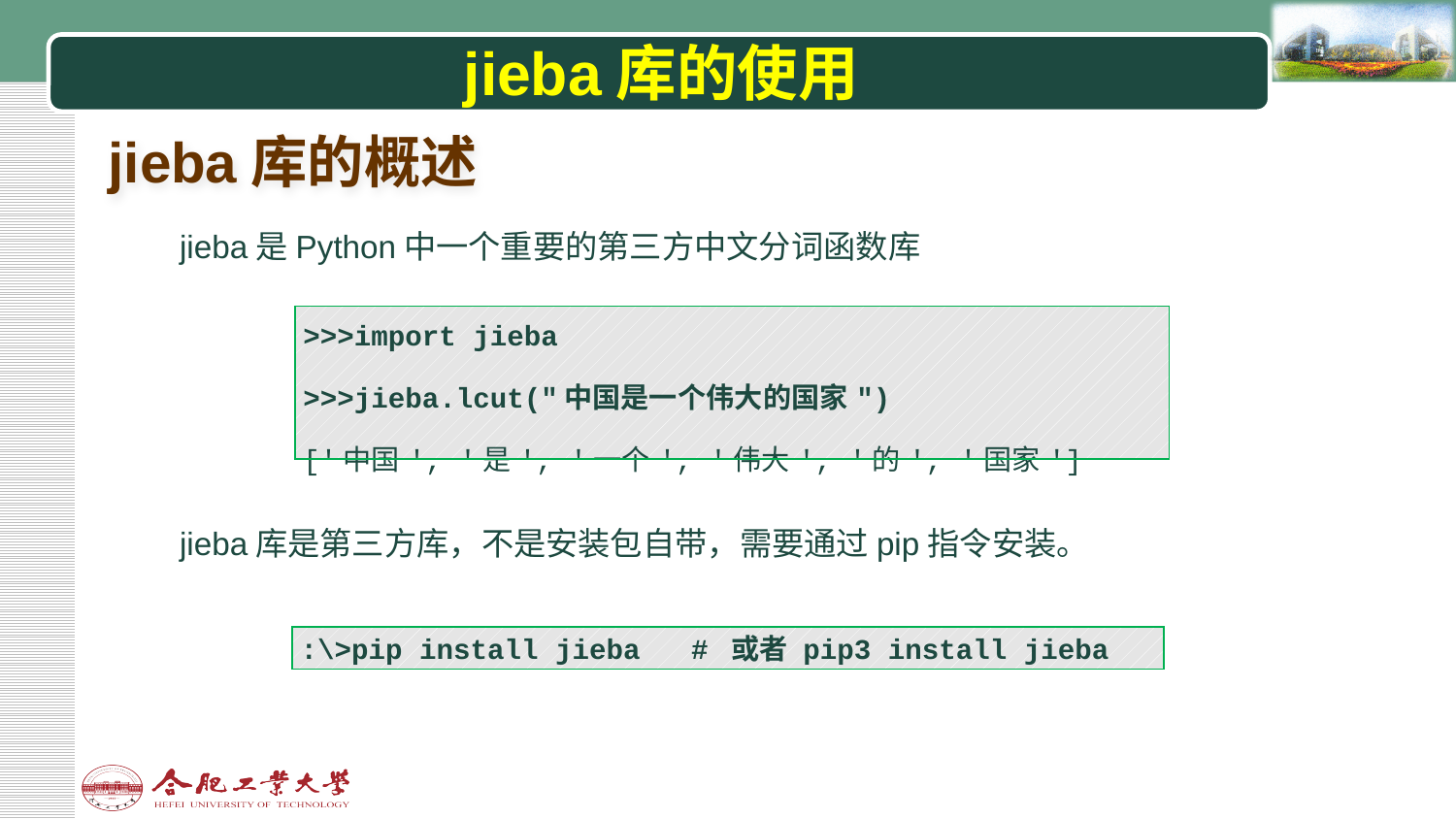

# jieba库的使用
jieba库的概述
jieba是Python中一个重要的第三方中文分词函数库
| >>>import jieba >>>jieba.lcut("中国是一个伟大的国家") ['中国', '是', '一个', '伟大', '的', '国家'] |
| --- |
jieba库是第三方库，不是安装包自带，需要通过pip指令安装。
| :\>pip install jieba # 或者 pip3 install jieba |
| --- |